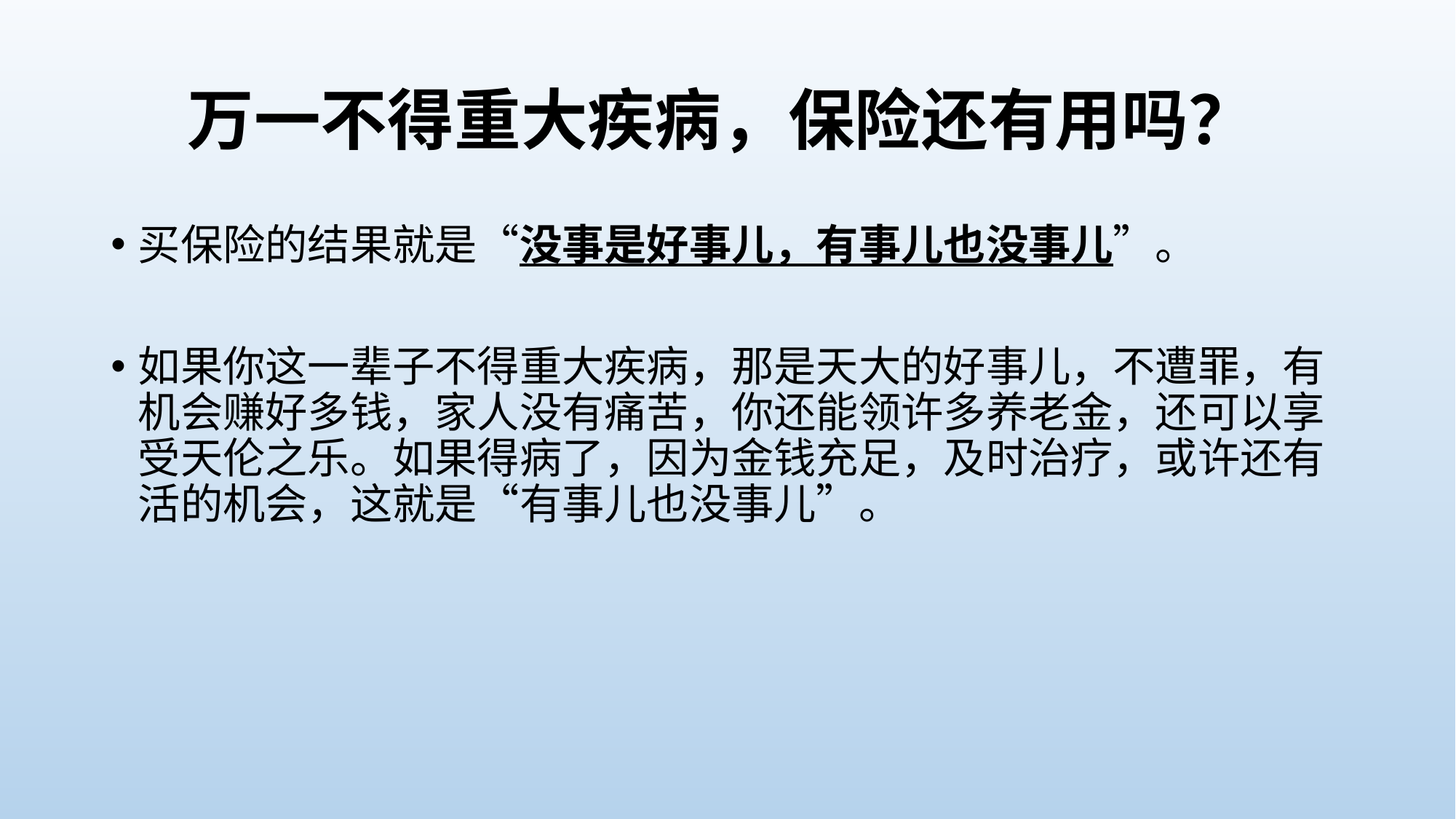

# 万一不得重大疾病，保险还有用吗？
买保险的结果就是“没事是好事儿，有事儿也没事儿”。

如果你这一辈子不得重大疾病，那是天大的好事儿，不遭罪，有机会赚好多钱，家人没有痛苦，你还能领许多养老金，还可以享受天伦之乐。如果得病了，因为金钱充足，及时治疗，或许还有活的机会，这就是“有事儿也没事儿”。